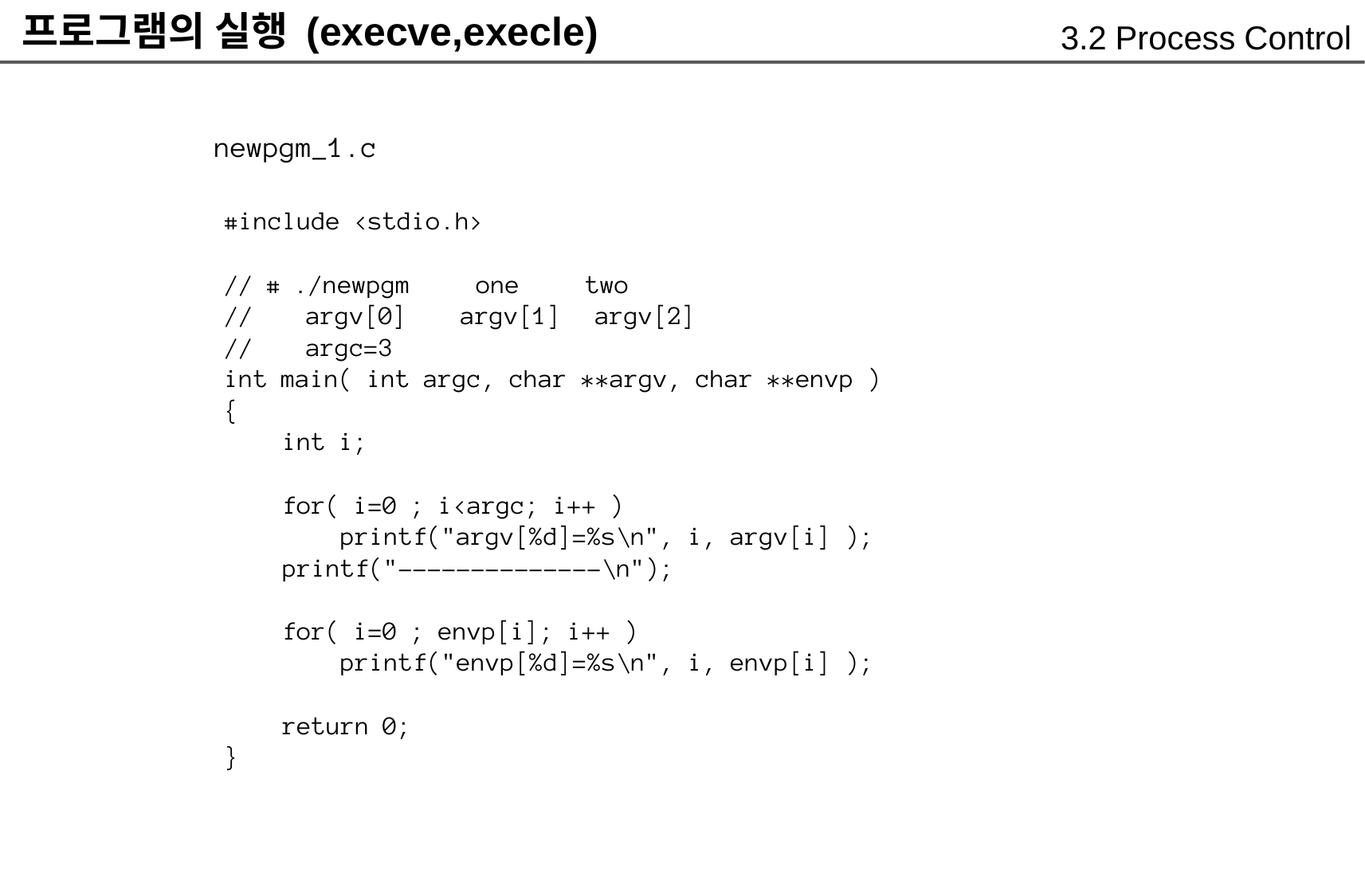

프로그램의 실행 (execve,execle)

	newpgm_1.c

		#include  <stdio.h>

		//  #  ./newpgm          one          two
		//        argv[0]        argv[1]     argv[2]
		//        argc=3
		int  main(  int  argc,  char  **argv,  char  **envp  )
		{
			int  i;

			for(  i=0  ;  i<argc;  i++  )
				printf("argv[%d]=%s\n",  i,  argv[i]  );
			printf("--------------\n");

			for(  i=0  ;  envp[i];  i++  )
				printf("envp[%d]=%s\n",  i,  envp[i]  );

			return  0;
		}
3.2 Process Control